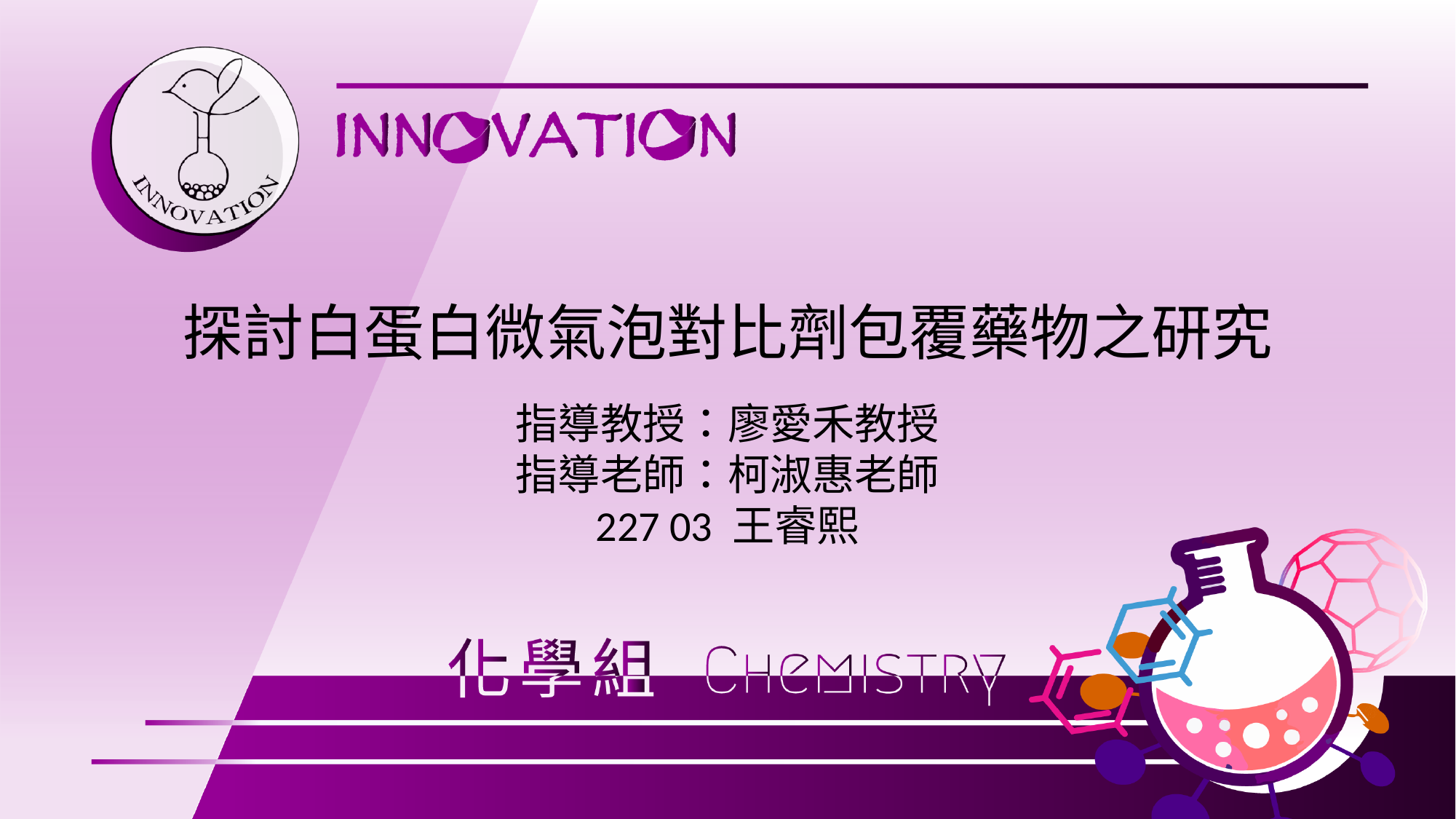

探討白蛋白微氣泡對比劑包覆藥物之研究
指導教授：廖愛禾教授
指導老師：柯淑惠老師
227 03 王睿熙